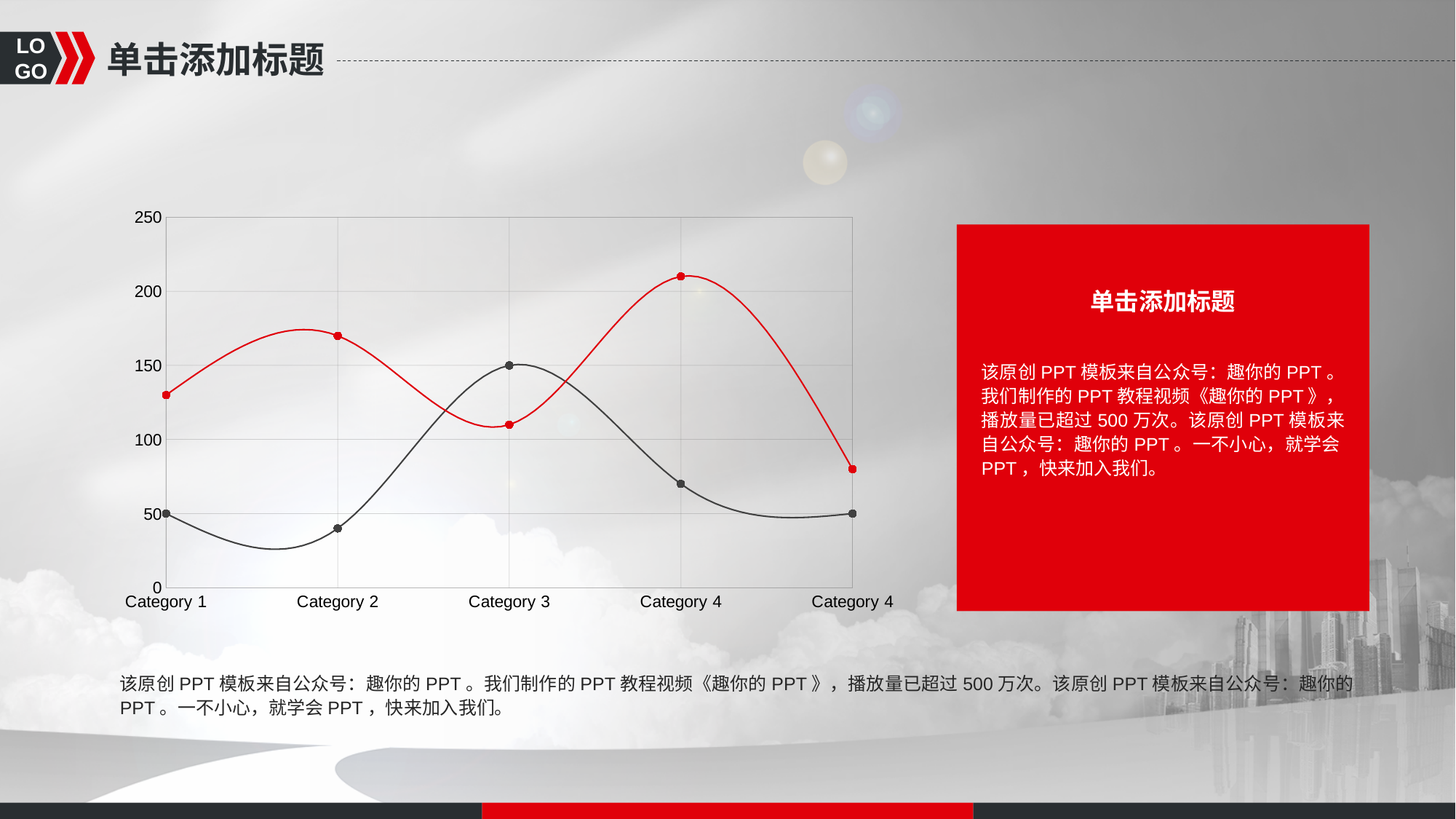

单击添加标题

### Chart

| Category | Line 1 Line | Line 2 Line |
|---|---|---|
| Category 1 | 50.0 | 130.0 |
| Category 2 | 40.0 | 170.0 |
| Category 3 | 150.0 | 110.0 |
| Category 4 | 70.0 | 210.0 |
| Category 4 | 50.0 | 80.0 |
单击添加标题
该原创PPT模板来自公众号：趣你的PPT。我们制作的PPT教程视频《趣你的PPT》，播放量已超过500万次。该原创PPT模板来自公众号：趣你的PPT。一不小心，就学会PPT，快来加入我们。
该原创PPT模板来自公众号：趣你的PPT。我们制作的PPT教程视频《趣你的PPT》，播放量已超过500万次。该原创PPT模板来自公众号：趣你的PPT。一不小心，就学会PPT，快来加入我们。